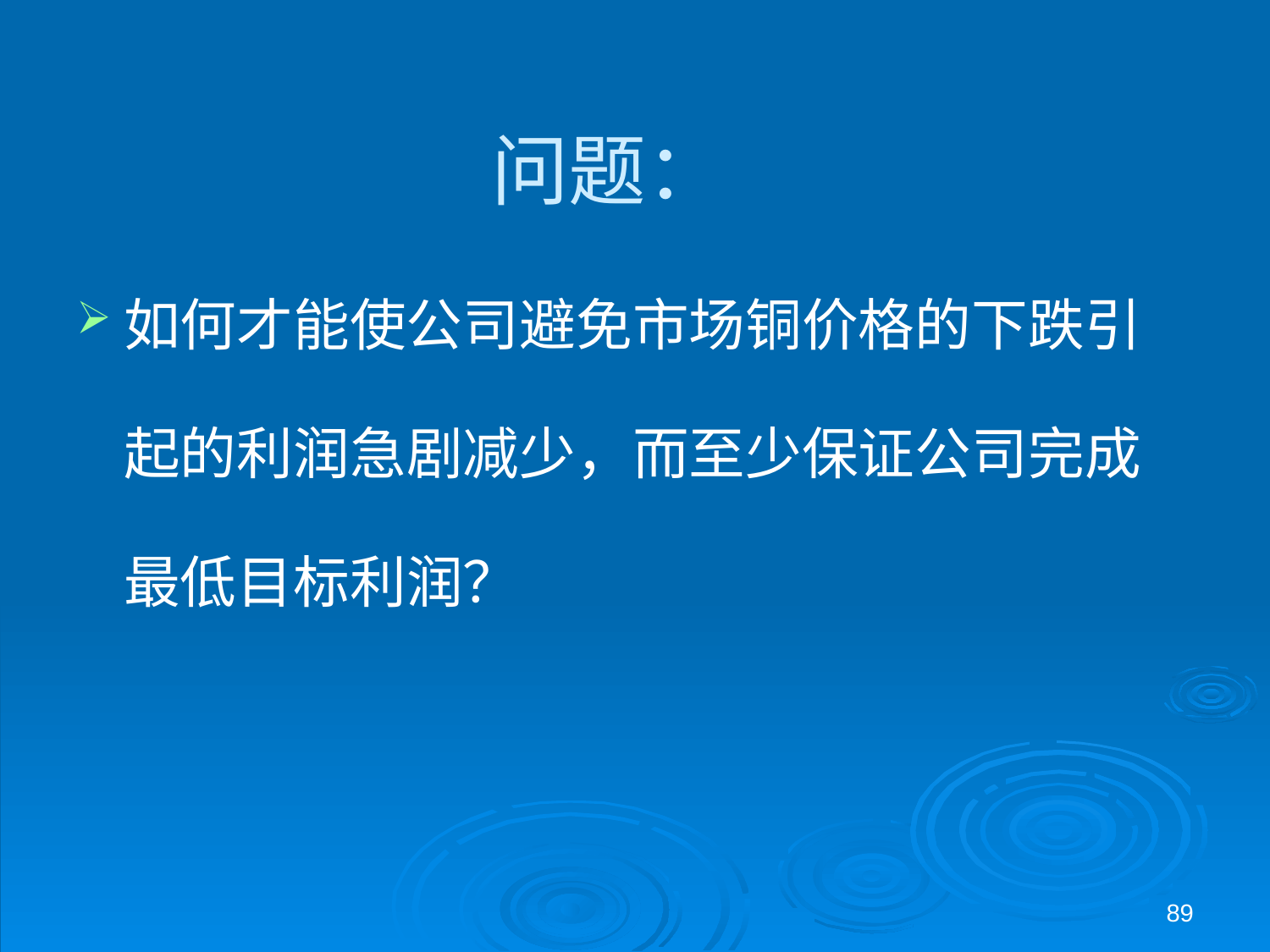

# 问题：
如何才能使公司避免市场铜价格的下跌引起的利润急剧减少，而至少保证公司完成最低目标利润？
89